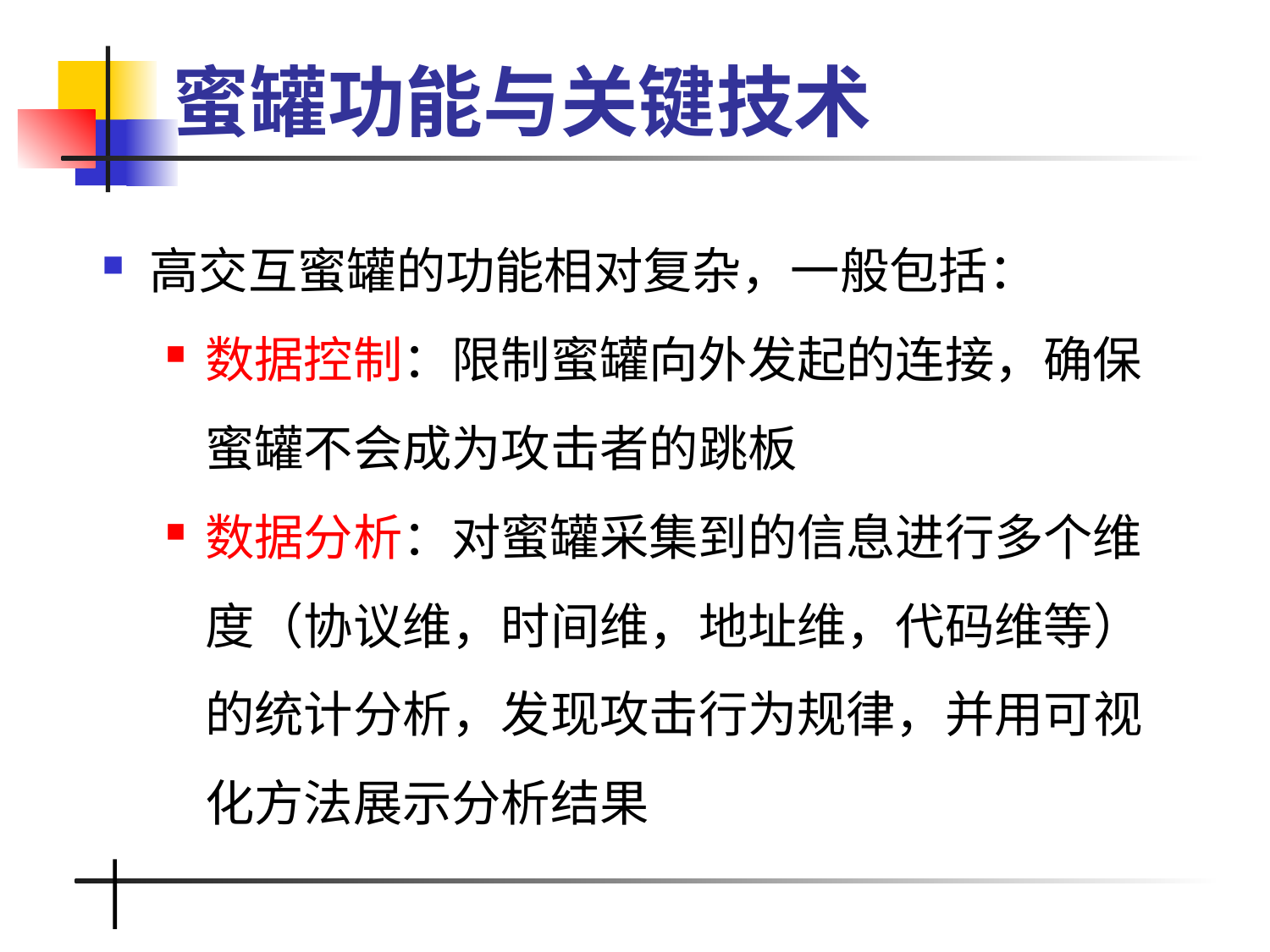

# 蜜罐功能与关键技术
高交互蜜罐的功能相对复杂，一般包括：
数据控制：限制蜜罐向外发起的连接，确保蜜罐不会成为攻击者的跳板
数据分析：对蜜罐采集到的信息进行多个维度（协议维，时间维，地址维，代码维等）的统计分析，发现攻击行为规律，并用可视化方法展示分析结果